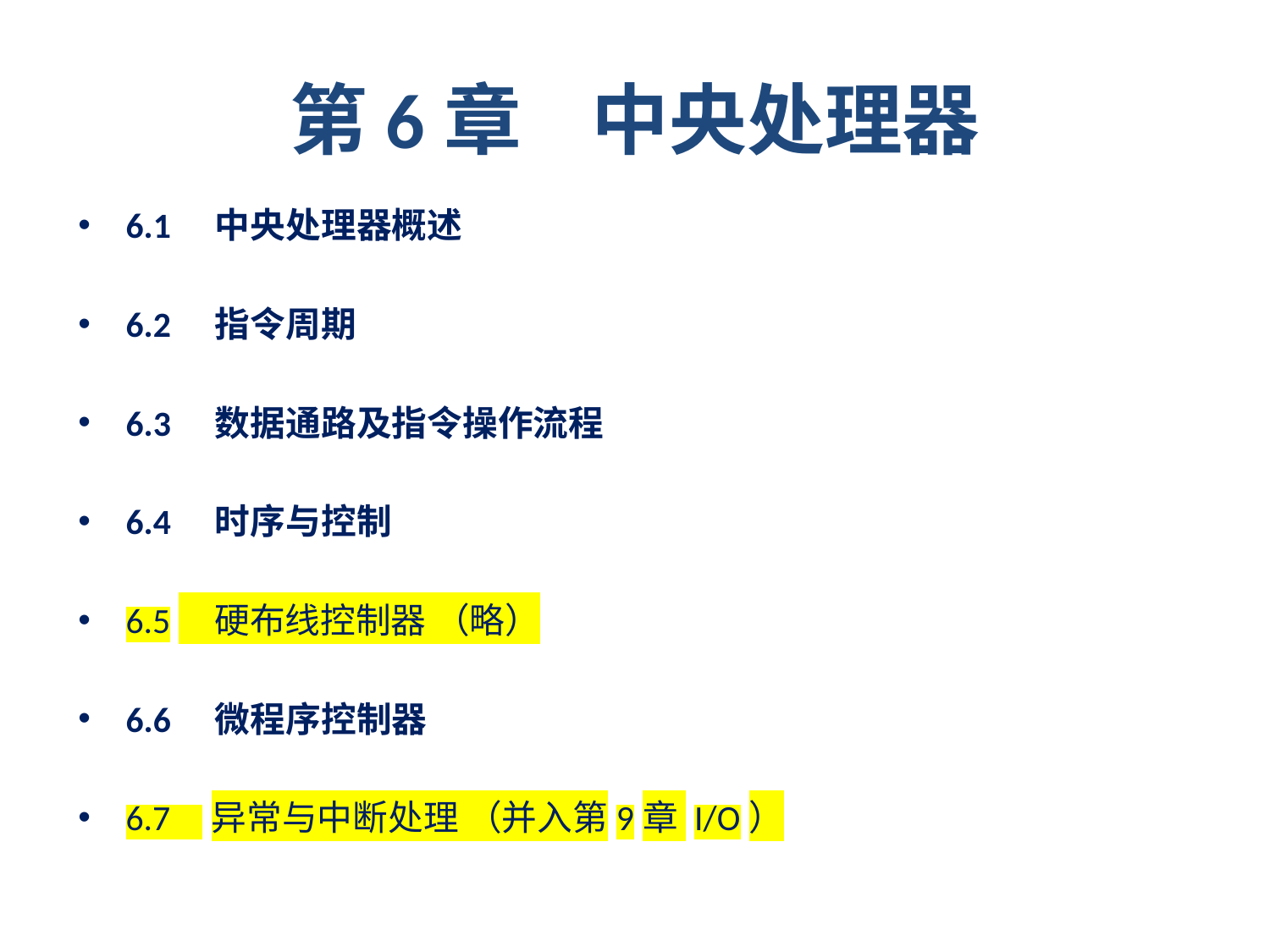

# 第6章    中央处理器
6.1　中央处理器概述

6.2　指令周期

6.3　数据通路及指令操作流程

6.4　时序与控制

6.5　硬布线控制器 （略）

6.6　微程序控制器

6.7    异常与中断处理 （并入第9章 I/O）